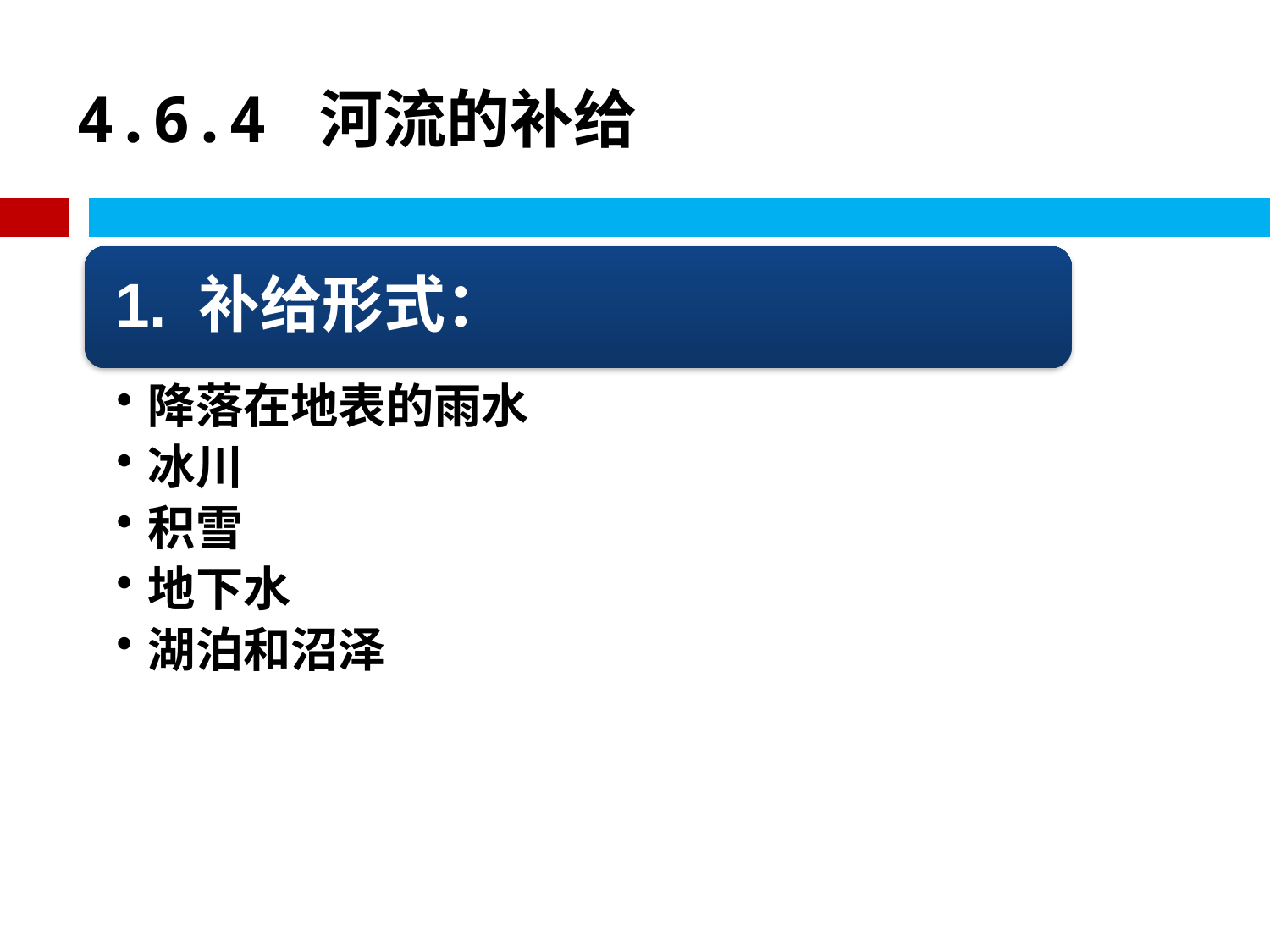

# 4.6.4 河流的补给
1. 补给形式：
降落在地表的雨水
冰川
积雪
地下水
湖泊和沼泽